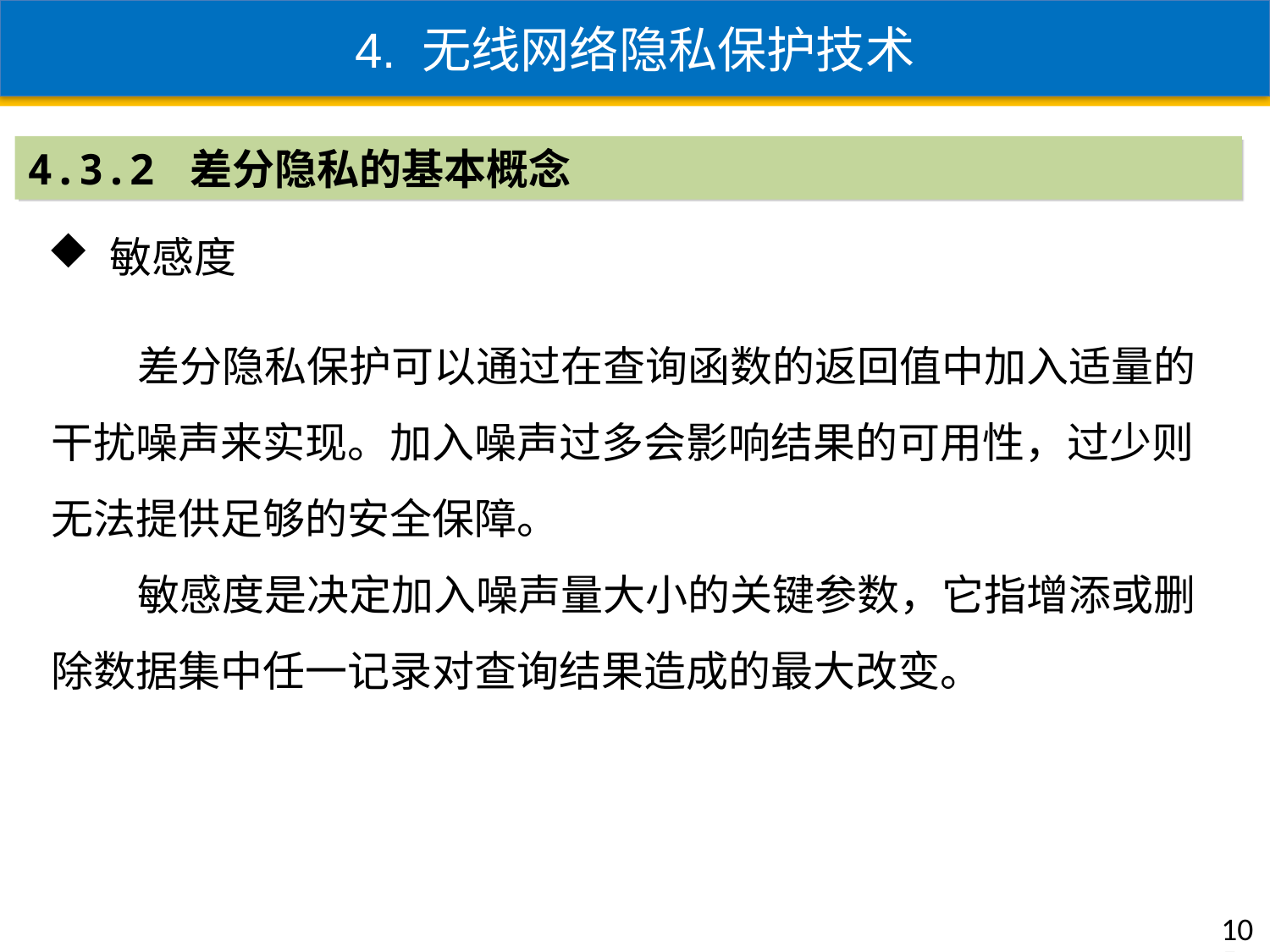

4. 无线网络隐私保护技术
4.3.2 差分隐私的基本概念
 敏感度
        差分隐私保护可以通过在查询函数的返回值中加入适量的干扰噪声来实现。加入噪声过多会影响结果的可用性，过少则无法提供足够的安全保障。
        敏感度是决定加入噪声量大小的关键参数，它指增添或删除数据集中任一记录对查询结果造成的最大改变。
105